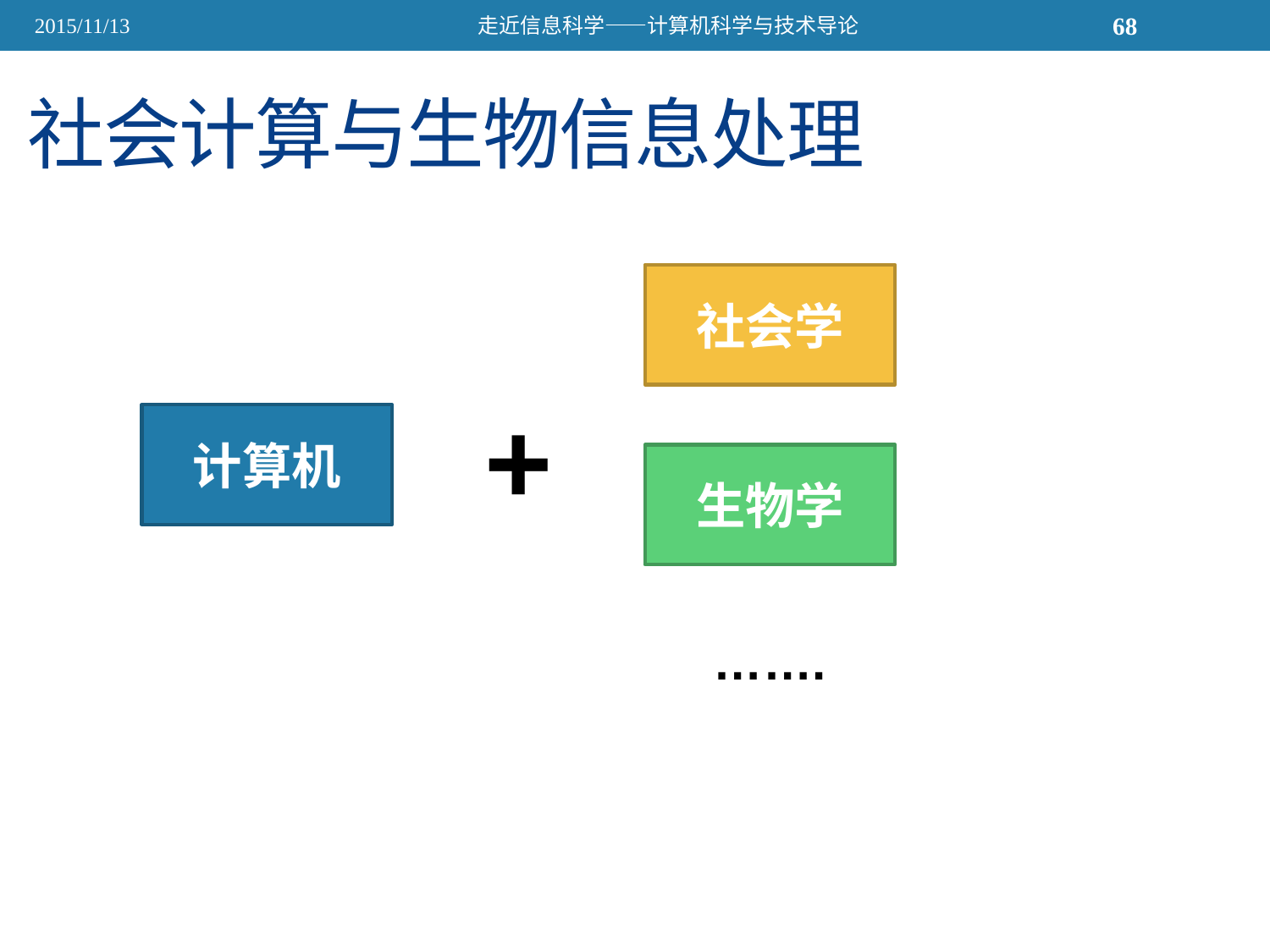

2015/11/13
走近信息科学——计算机科学与技术导论
68
# 社会计算与生物信息处理
社会学
+
计算机
生物学
…….